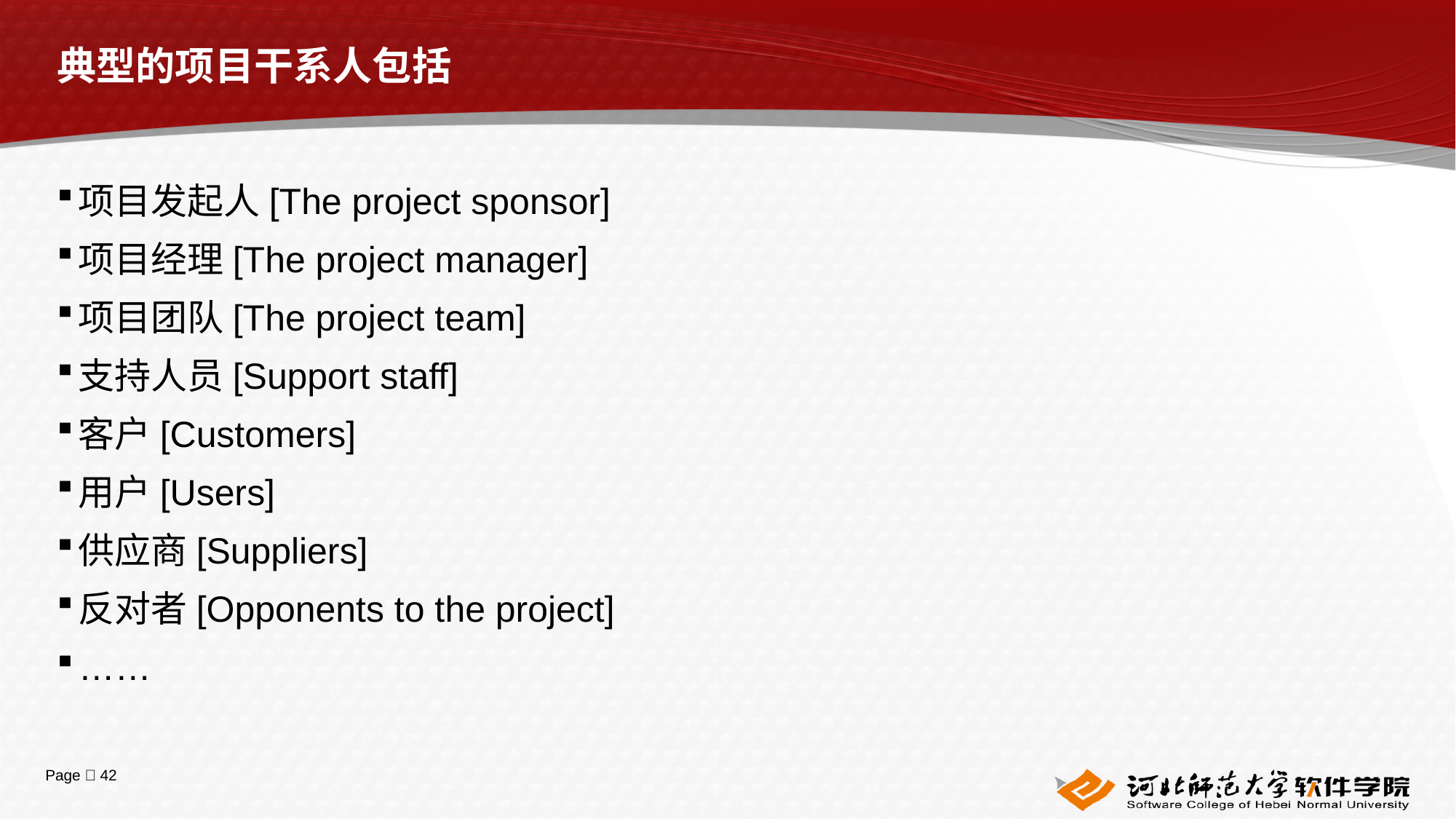

# 典型的项目干系人包括
项目发起人[The project sponsor]
项目经理[The project manager]
项目团队[The project team]
支持人员[Support staff]
客户[Customers]
用户[Users]
供应商[Suppliers]
反对者[Opponents to the project]
……